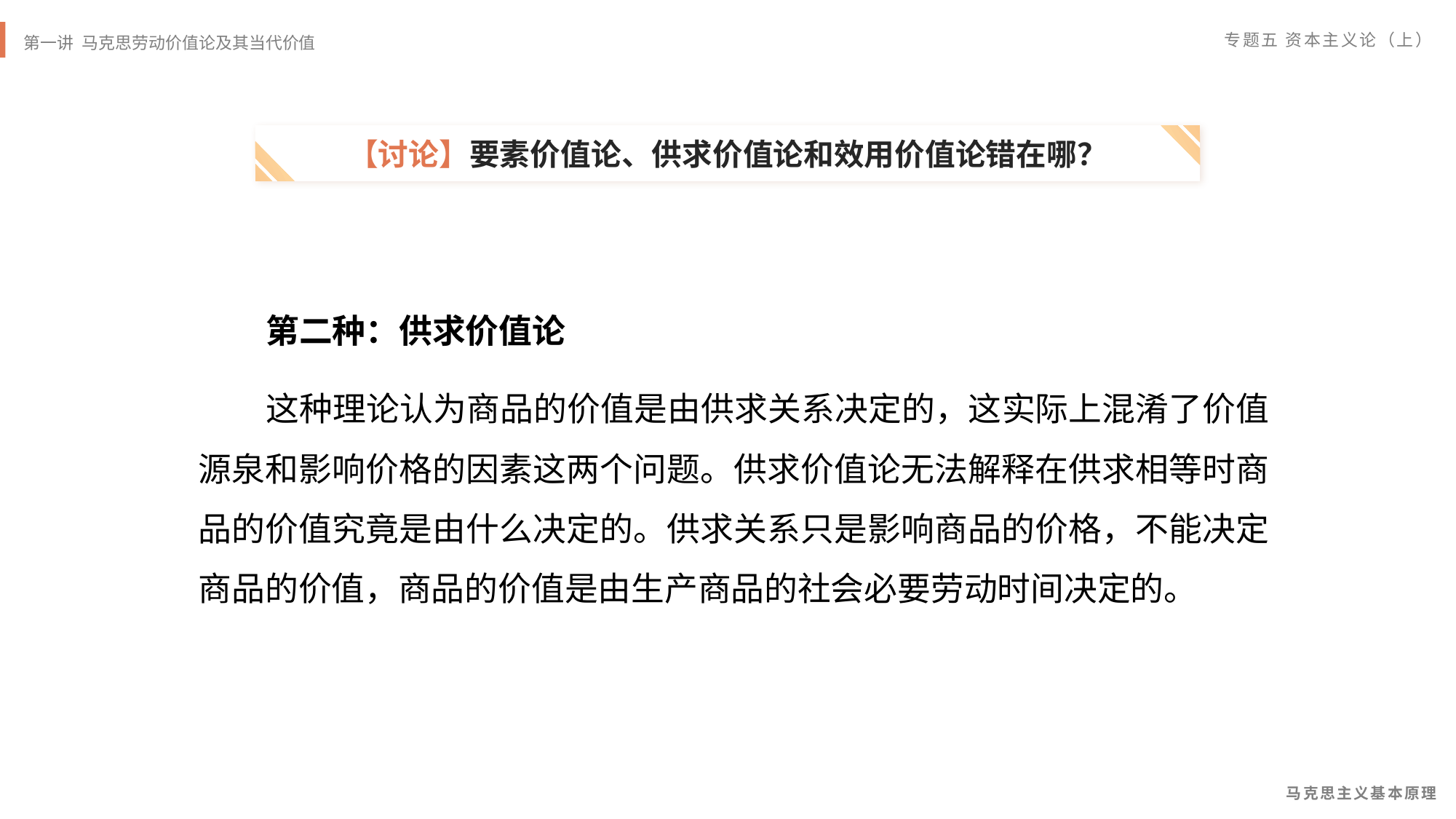

【讨论】要素价值论、供求价值论和效用价值论错在哪？

   第二种：供求价值论
   这种理论认为商品的价值是由供求关系决定的，这实际上混淆了价值源泉和影响价格的因素这两个问题。供求价值论无法解释在供求相等时商品的价值究竟是由什么决定的。供求关系只是影响商品的价格，不能决定商品的价值，商品的价值是由生产商品的社会必要劳动时间决定的。